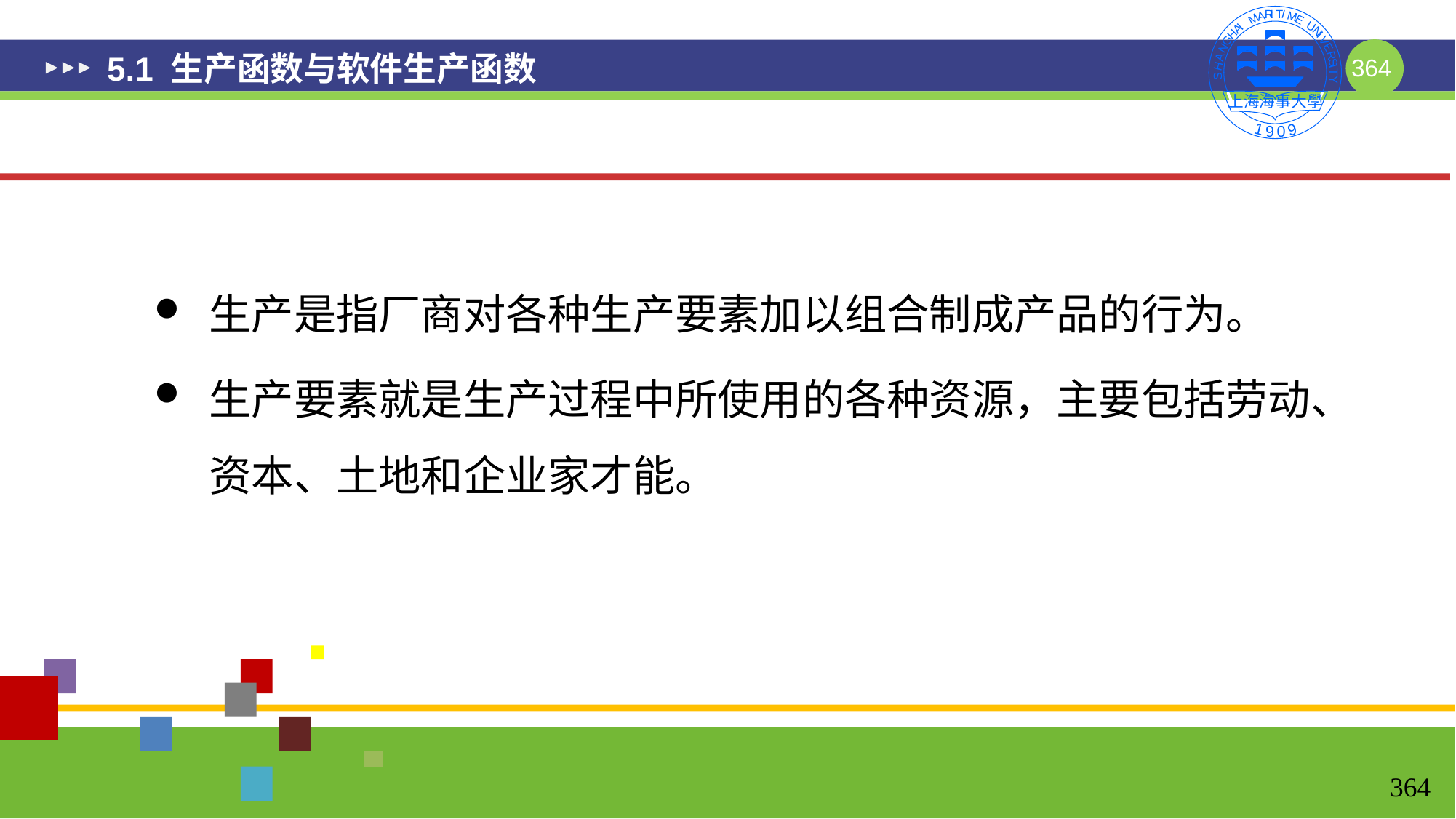

# 5.1 生产函数与软件生产函数

生产是指厂商对各种生产要素加以组合制成产品的行为。
生产要素就是生产过程中所使用的各种资源，主要包括劳动、资本、土地和企业家才能。

364

364